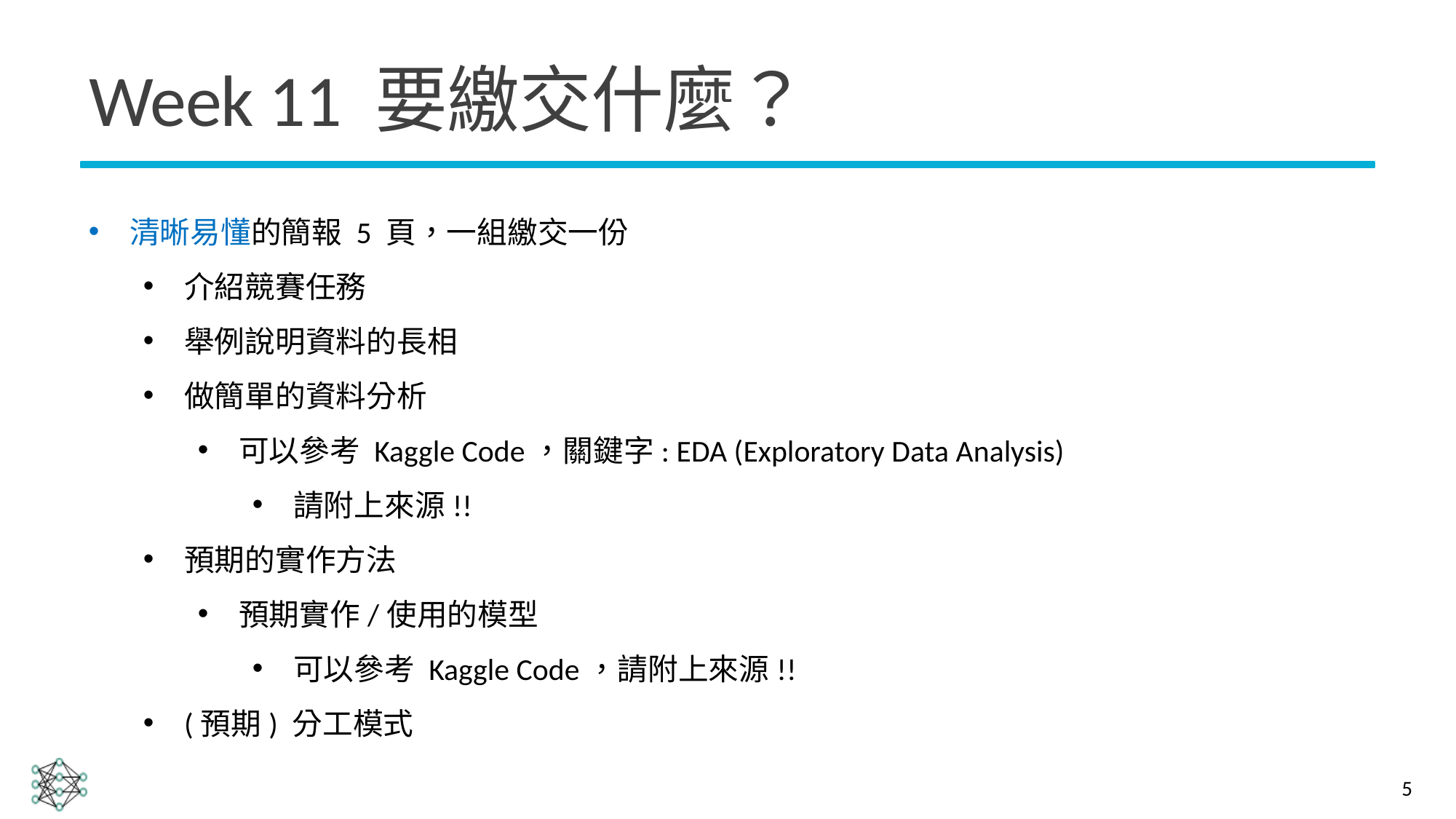

# Week 11 要繳交什麼？
清晰易懂的簡報 5 頁，一組繳交一份
介紹競賽任務
舉例說明資料的長相
做簡單的資料分析
可以參考 Kaggle Code，關鍵字: EDA (Exploratory Data Analysis)
請附上來源!!
預期的實作方法
預期實作/使用的模型
可以參考 Kaggle Code，請附上來源!!
(預期) 分工模式
5